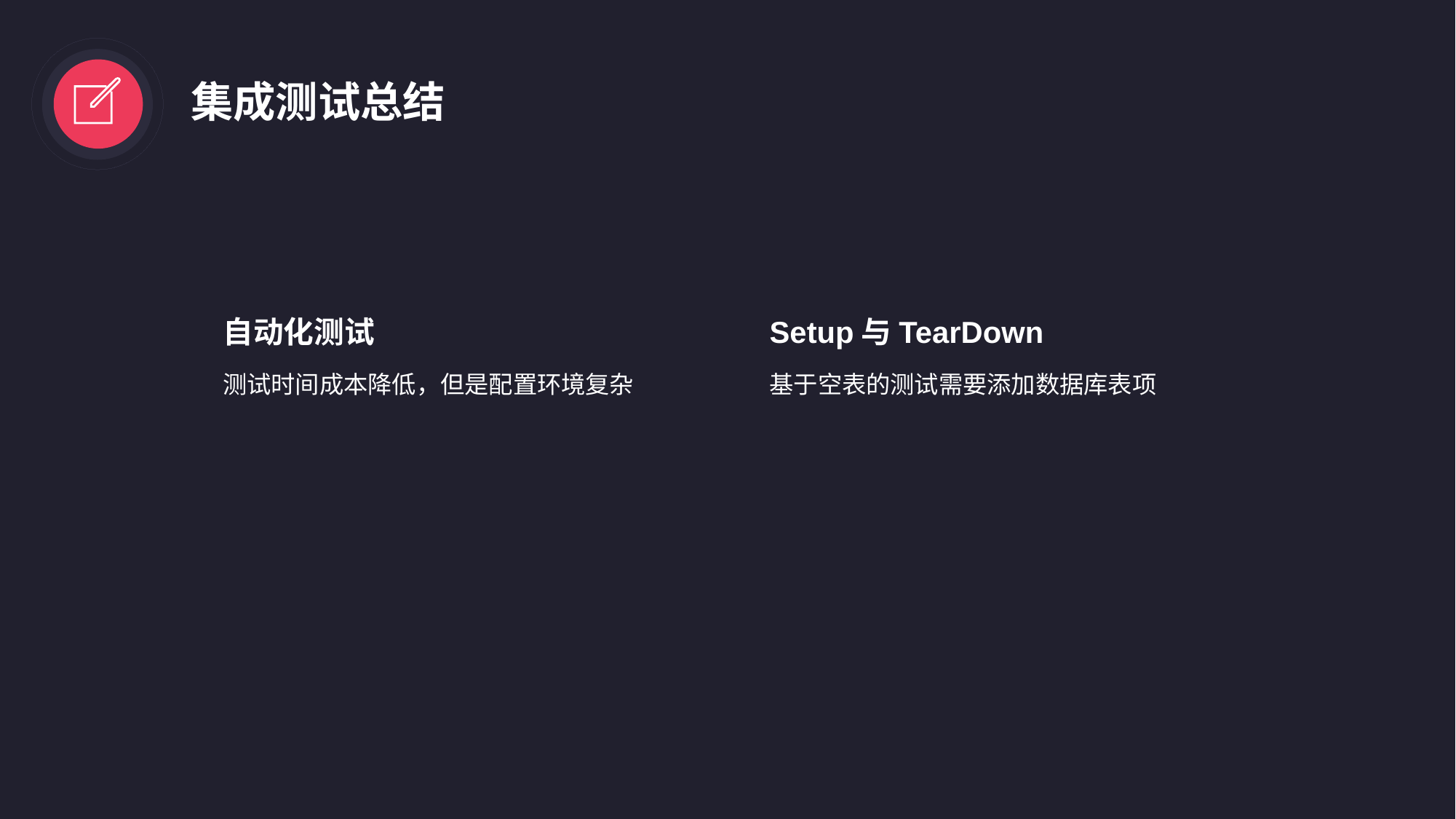

集成测试总结

自动化测试
Setup与TearDown
测试时间成本降低，但是配置环境复杂
基于空表的测试需要添加数据库表项